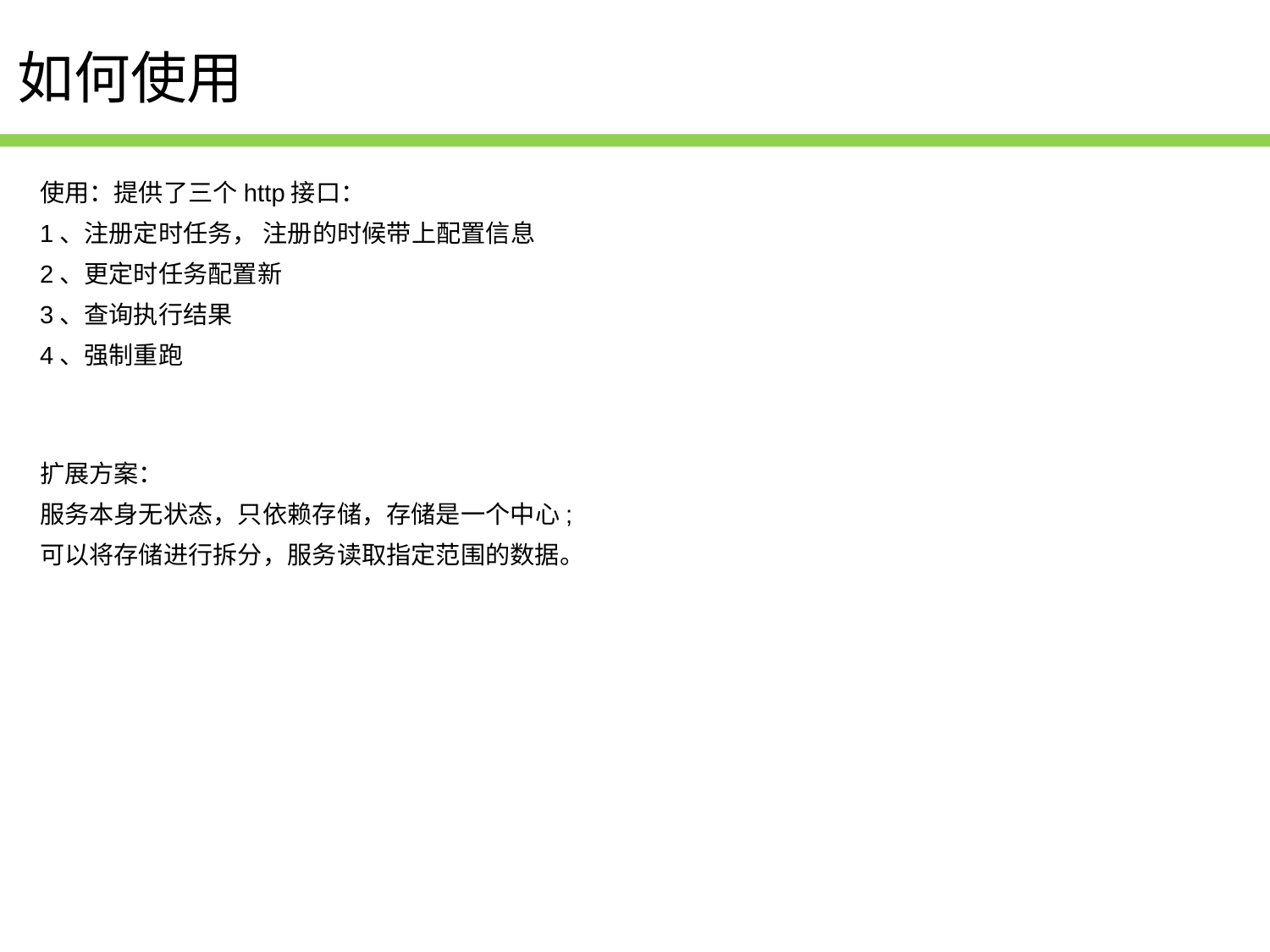

如何使用

使用：提供了三个http接口：
1、注册定时任务， 注册的时候带上配置信息
2、更定时任务配置新
3、查询执行结果
4、强制重跑
扩展方案：
服务本身无状态，只依赖存储，存储是一个中心;
可以将存储进行拆分，服务读取指定范围的数据。